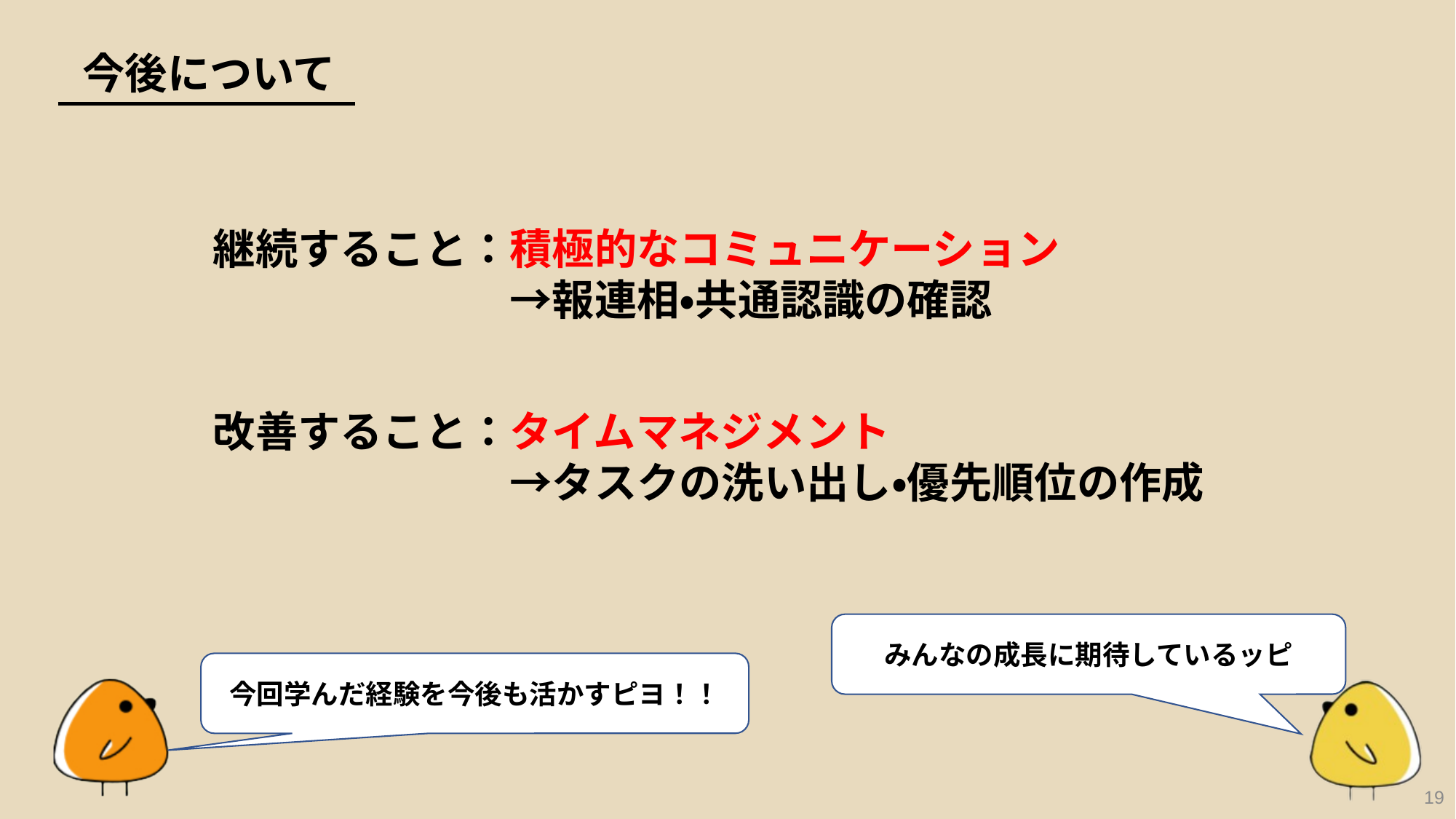

今後について
継続すること：積極的なコミュニケーション
　　　　　　　→報連相・共通認識の確認
改善すること：タイムマネジメント
　　　　　　　→タスクの洗い出し・優先順位の作成
みんなの成長に期待しているッピ
今回学んだ経験を今後も活かすピヨ！！
19